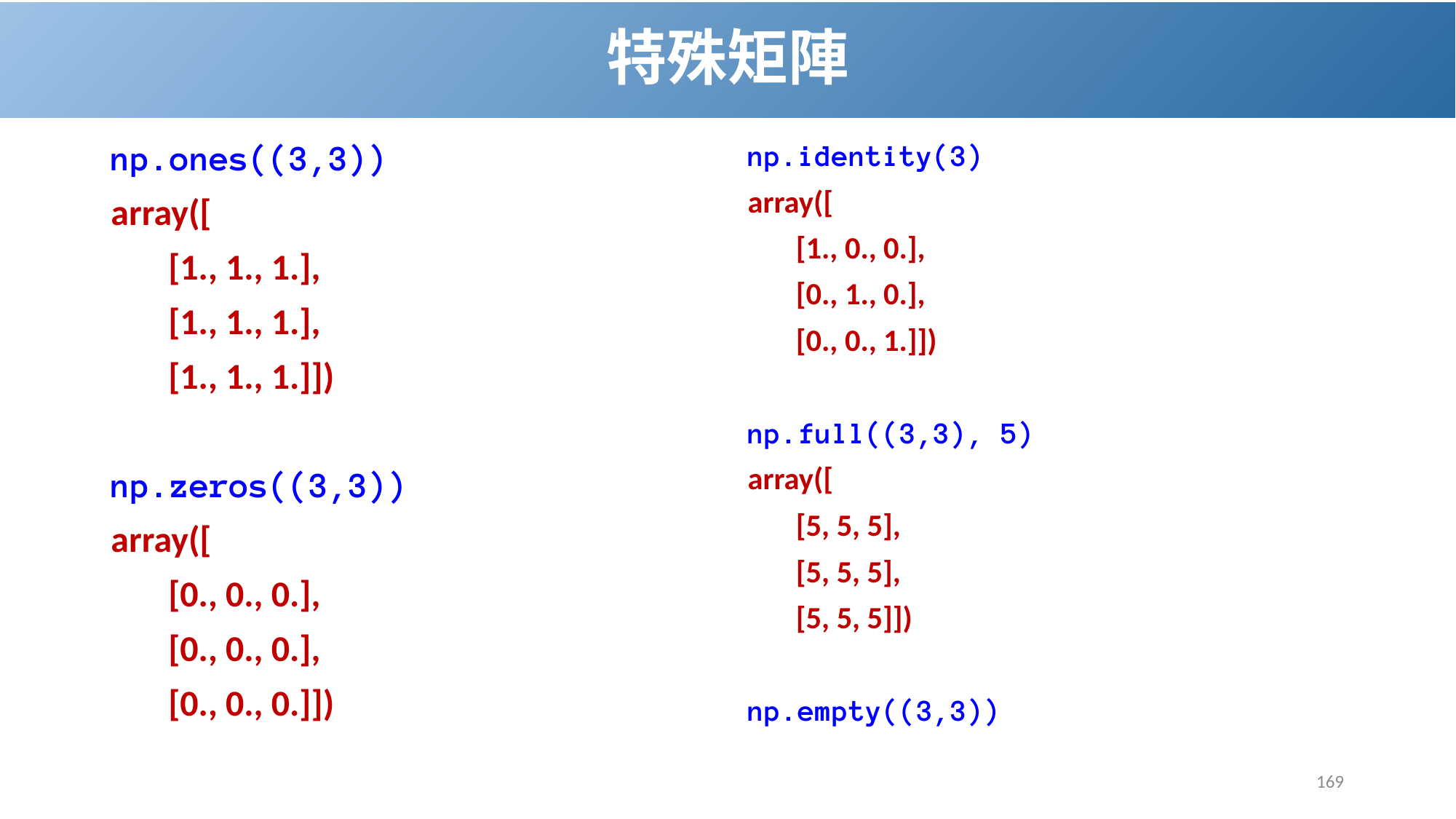

# 特殊矩陣
np.ones((3,3))
array([
       [1., 1., 1.],
       [1., 1., 1.],
       [1., 1., 1.]])

np.zeros((3,3))
array([
       [0., 0., 0.],
       [0., 0., 0.],
       [0., 0., 0.]])

np.identity(3)
array([
       [1., 0., 0.],
       [0., 1., 0.],
       [0., 0., 1.]])

np.full((3,3), 5)
array([
       [5, 5, 5],
       [5, 5, 5],
       [5, 5, 5]])

np.empty((3,3))

169